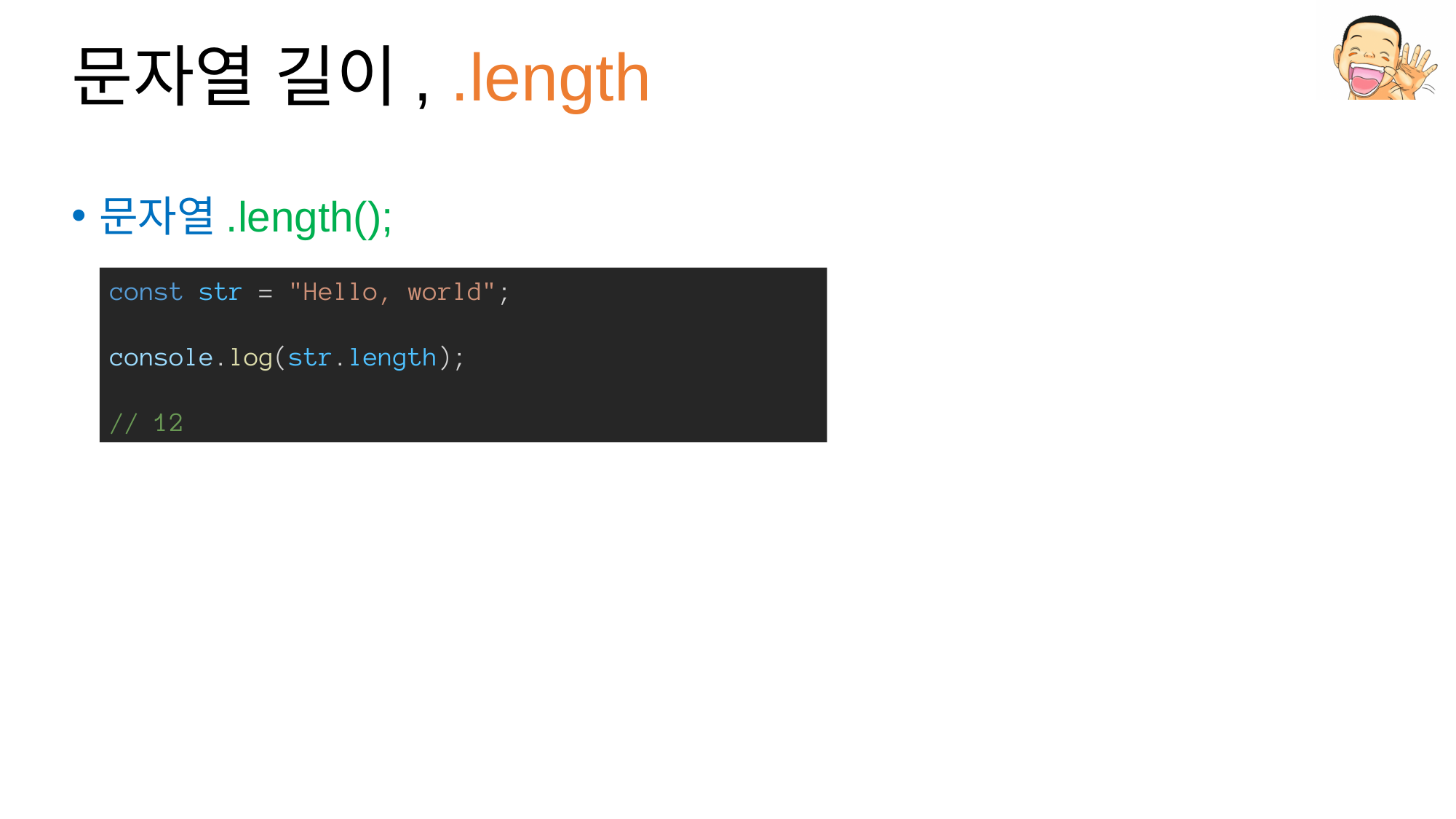

# 문자열 길이, .length
문자열.length();
const str = "Hello, world";
console.log(str.length);
// 12